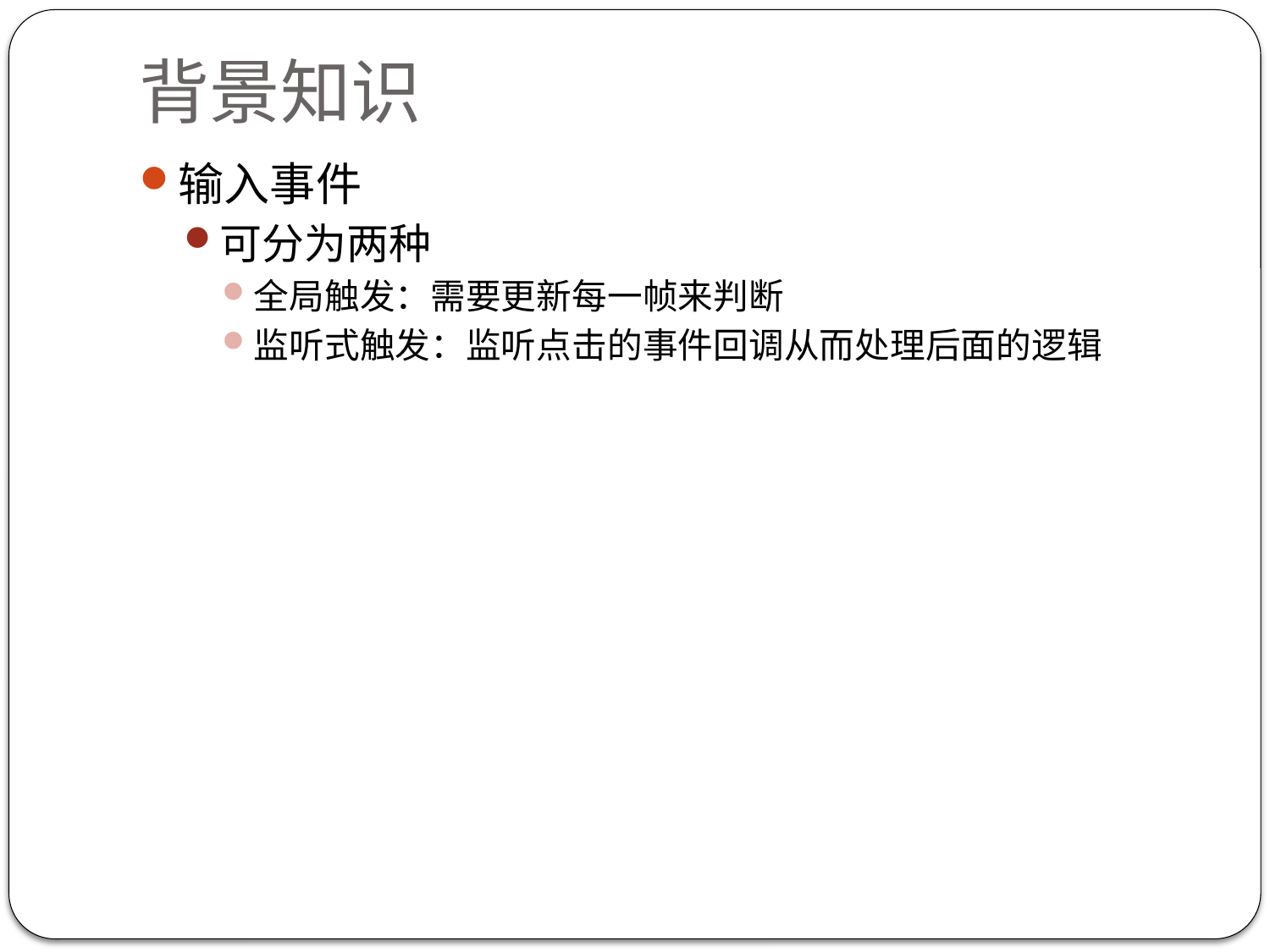

# 背景知识
输入事件
可分为两种
全局触发：需要更新每一帧来判断
监听式触发：监听点击的事件回调从而处理后面的逻辑